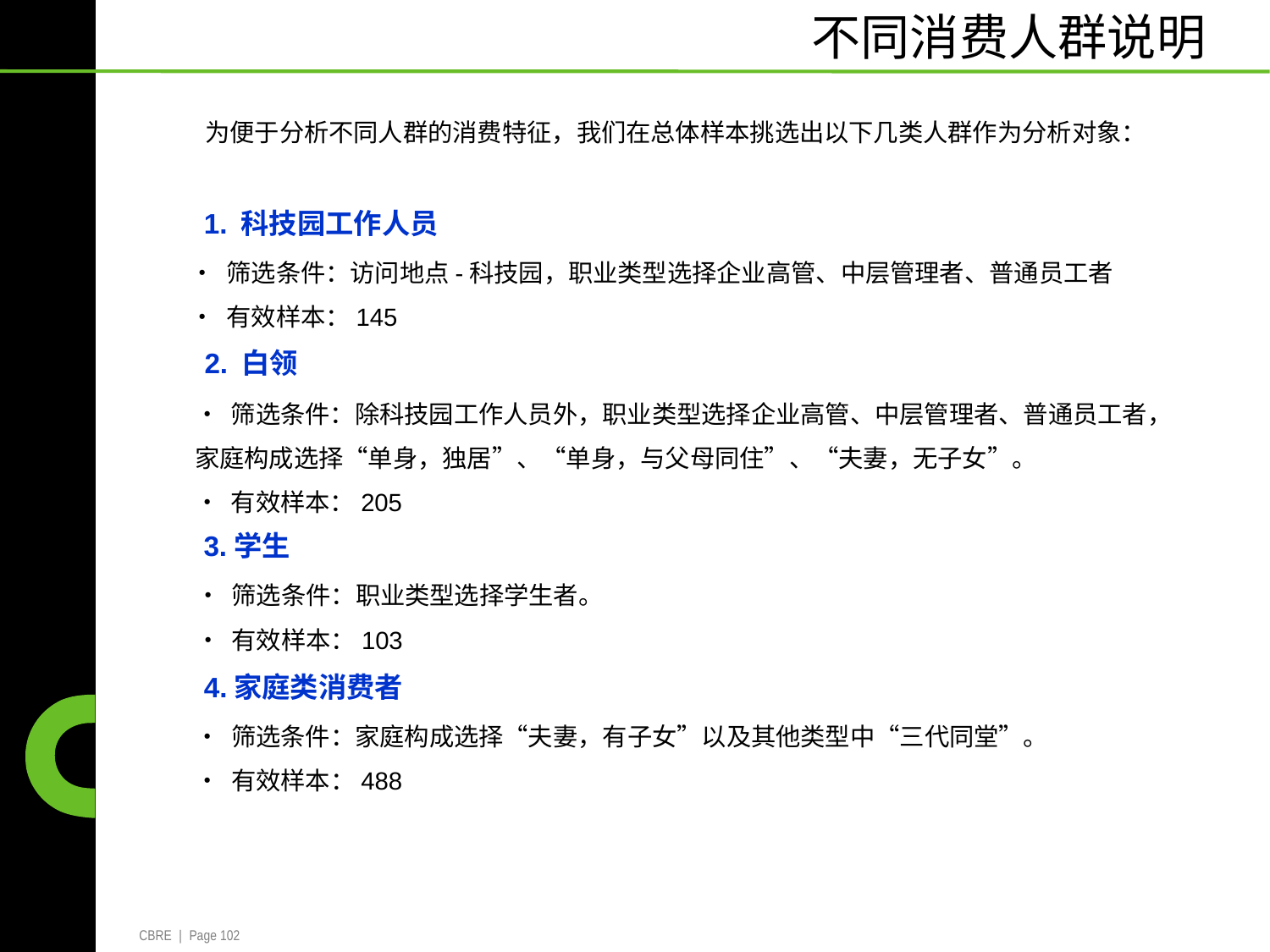

不同消费人群说明

为便于分析不同人群的消费特征，我们在总体样本挑选出以下几类人群作为分析对象：
1. 科技园工作人员
• 筛选条件：访问地点-科技园，职业类型选择企业高管、中层管理者、普通员工者
• 有效样本：145
2. 白领
• 筛选条件：除科技园工作人员外，职业类型选择企业高管、中层管理者、普通员工者，
家庭构成选择“单身，独居”、“单身，与父母同住”、“夫妻，无子女”。
• 有效样本：205
3.学生
• 筛选条件：职业类型选择学生者。
• 有效样本：103
4.家庭类消费者

• 筛选条件：家庭构成选择“夫妻，有子女”以及其他类型中“三代同堂”。
• 有效样本：488
CBRE  |  Page 102